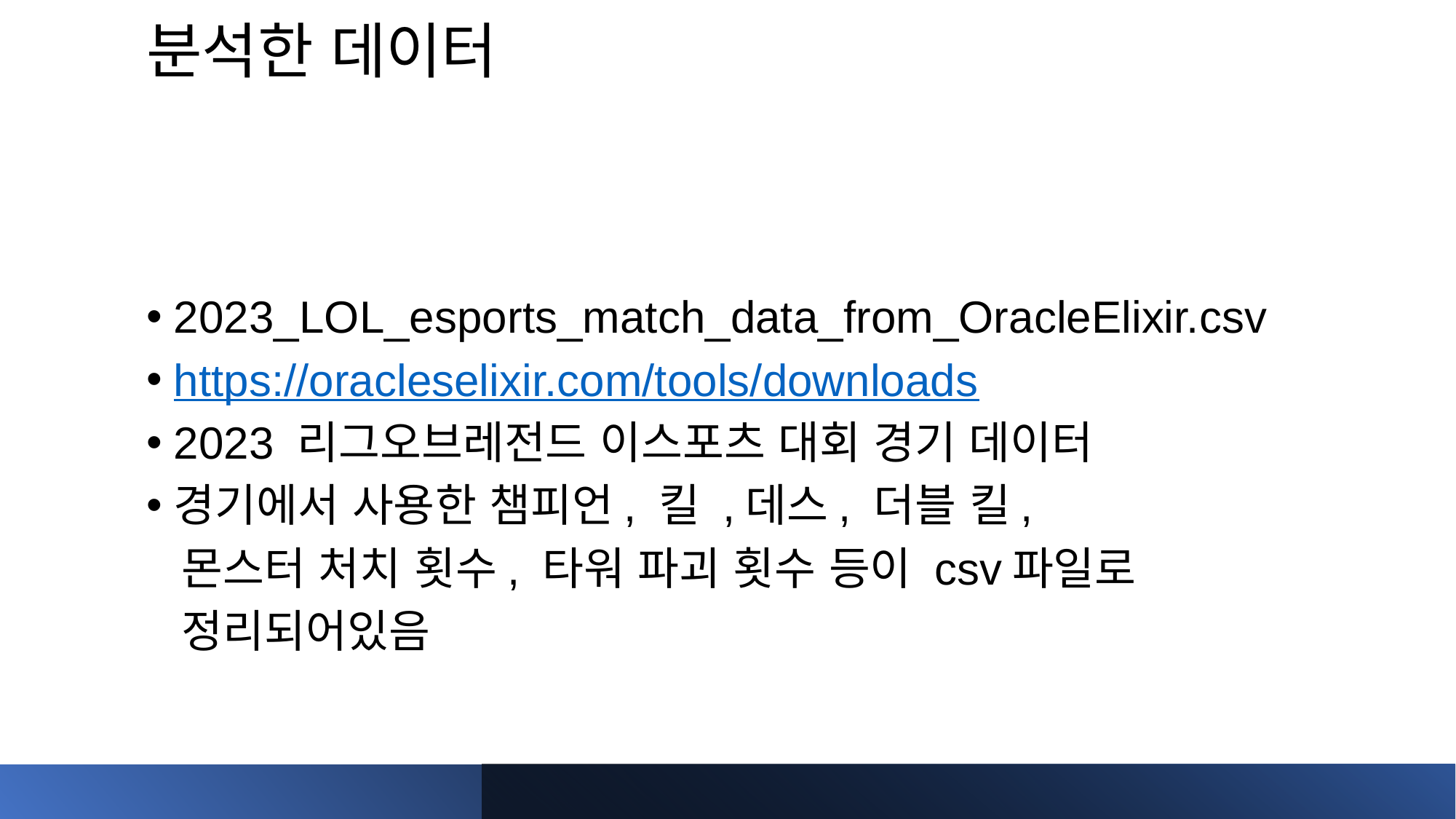

# 분석한 데이터
2023_LOL_esports_match_data_from_OracleElixir.csv
https://oracleselixir.com/tools/downloads
2023 리그오브레전드 이스포츠 대회 경기 데이터
경기에서 사용한 챔피언, 킬 ,데스, 더블 킬,
  몬스터 처치 횟수, 타워 파괴 횟수 등이 csv파일로
  정리되어있음